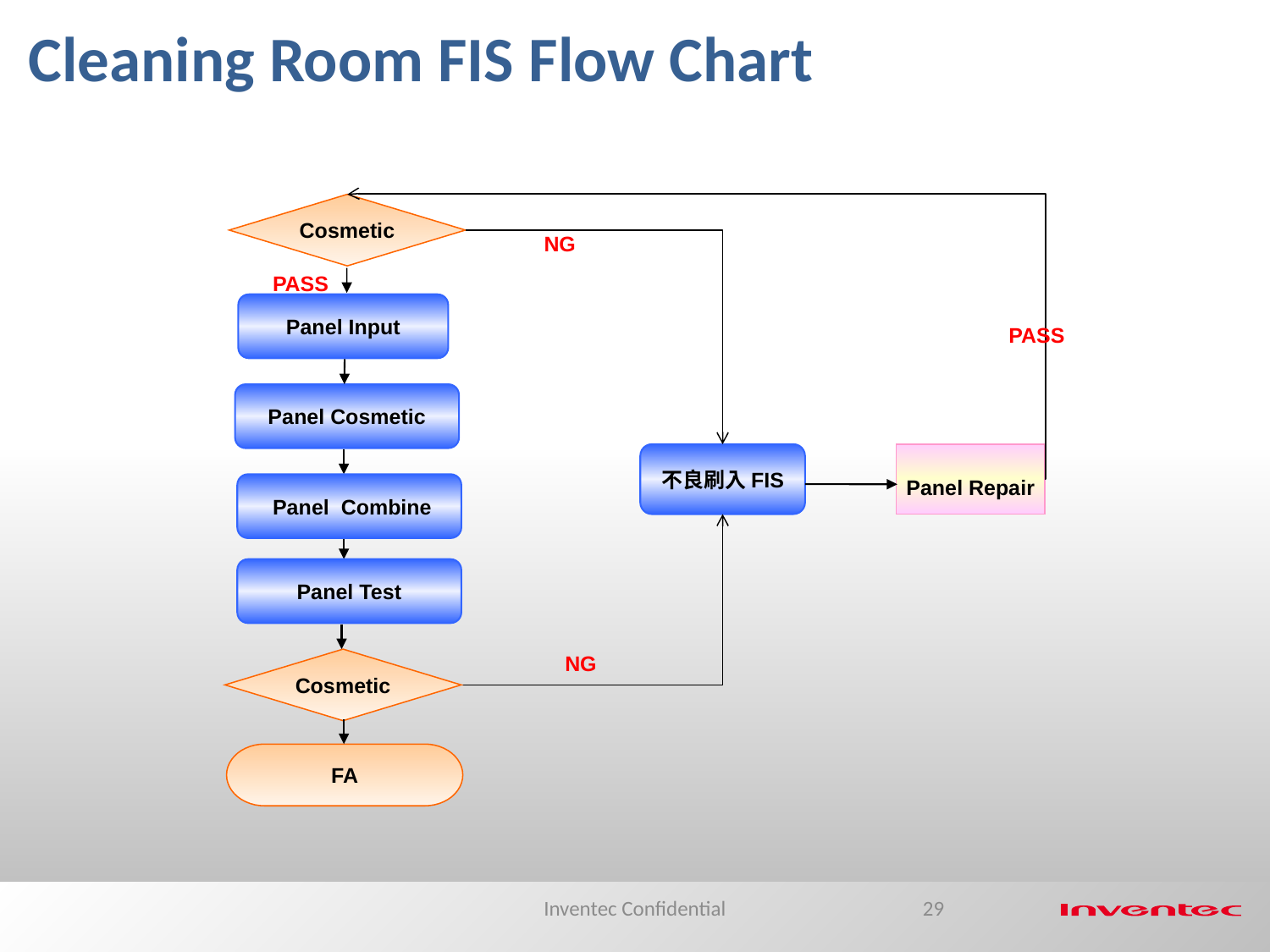

# Cleaning Room FIS Flow Chart
Cosmetic
NG
PASS

Panel Input
PASS
Panel Cosmetic
不良刷入FIS

Panel Repair
 Panel  Combine

Panel Test
NG
Cosmetic
FA
Inventec Confidential
29